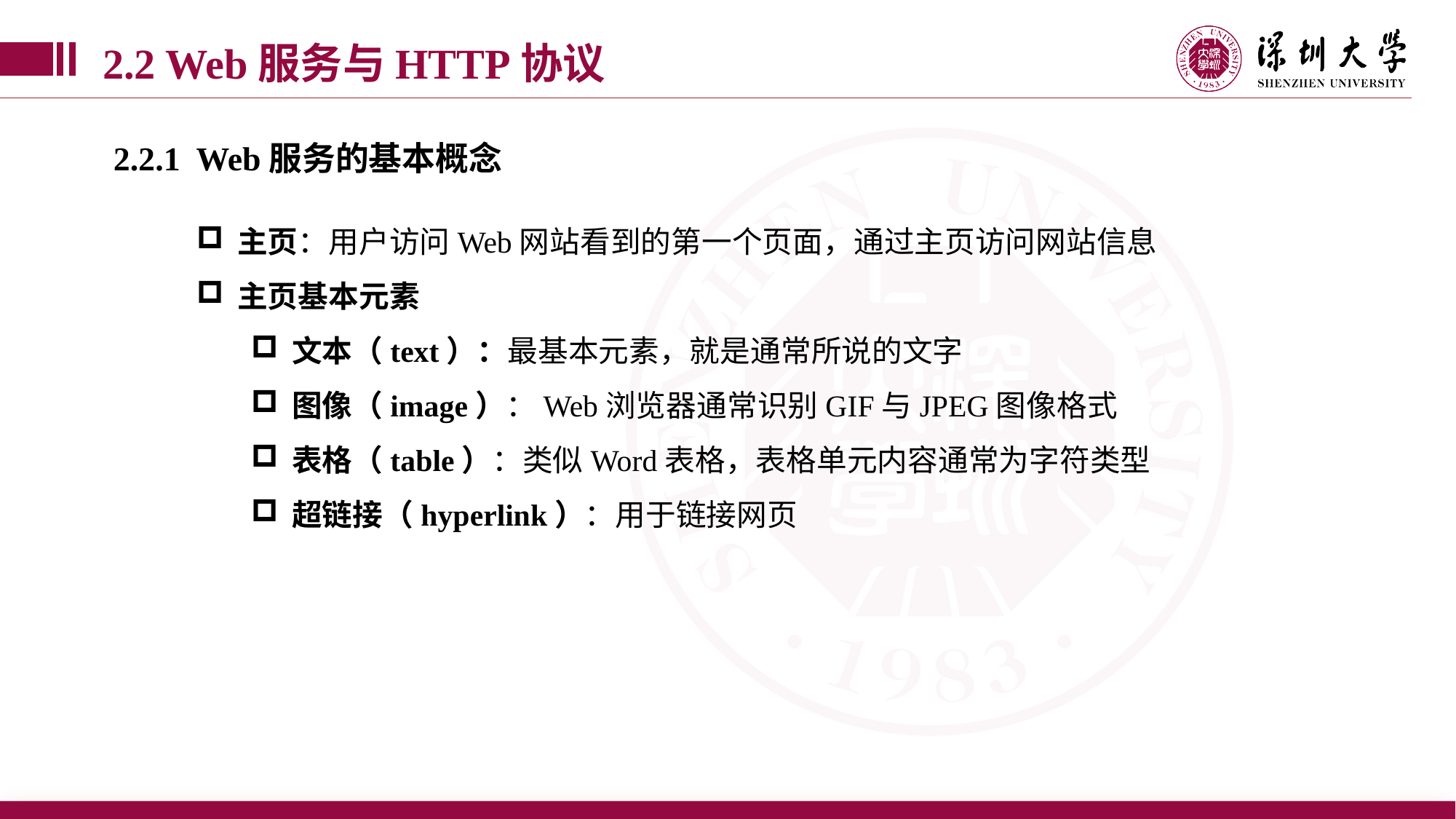

2.2 Web服务与HTTP协议

2.2.1  Web服务的基本概念
主页：用户访问Web网站看到的第一个页面，通过主页访问网站信息
主页基本元素
文本（text）：最基本元素，就是通常所说的文字
图像（image）：Web浏览器通常识别GIF与JPEG图像格式
表格（table）：类似Word表格，表格单元内容通常为字符类型
超链接（hyperlink）：用于链接网页